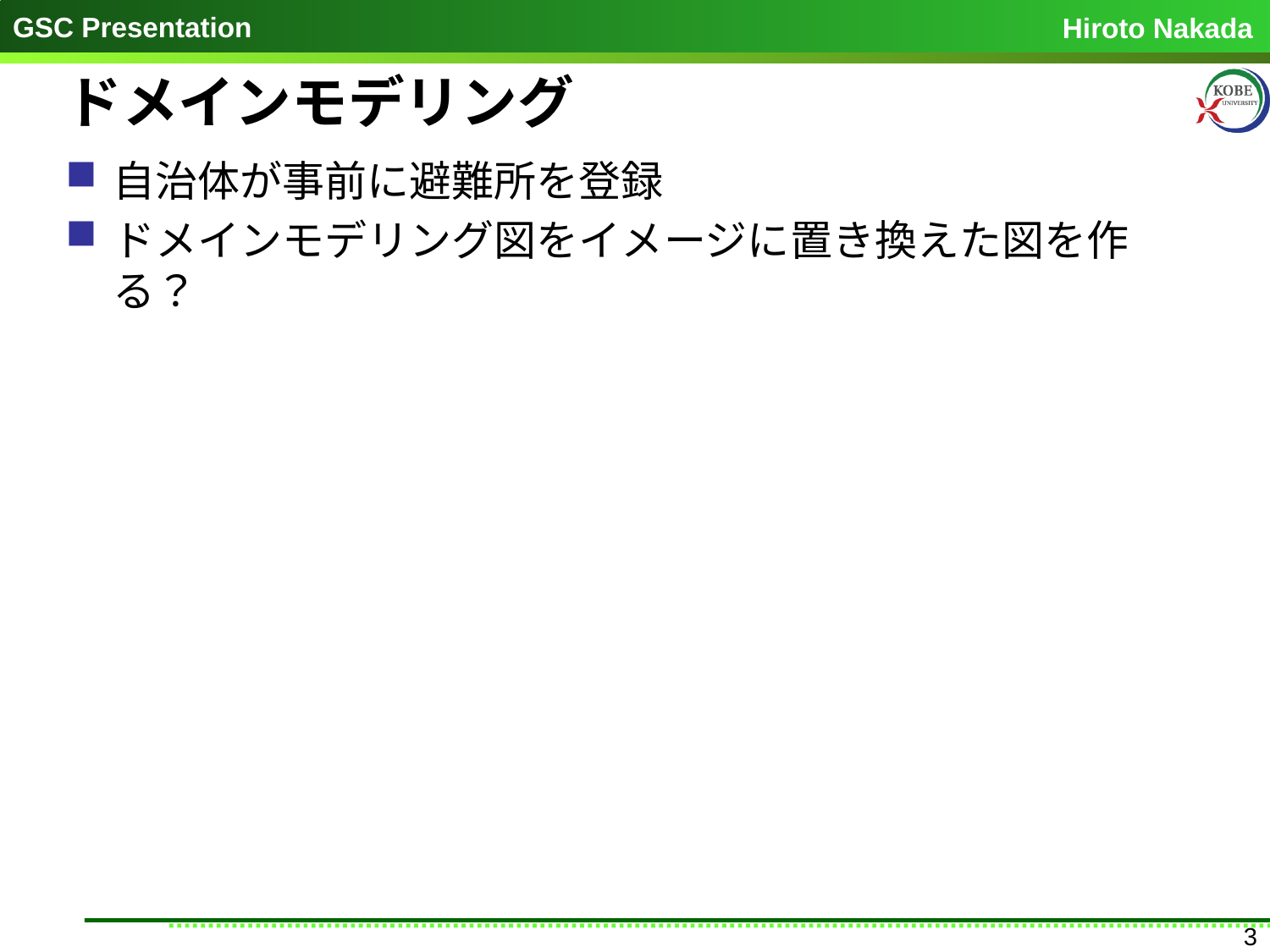

# ドメインモデリング
自治体が事前に避難所を登録
ドメインモデリング図をイメージに置き換えた図を作る？
3